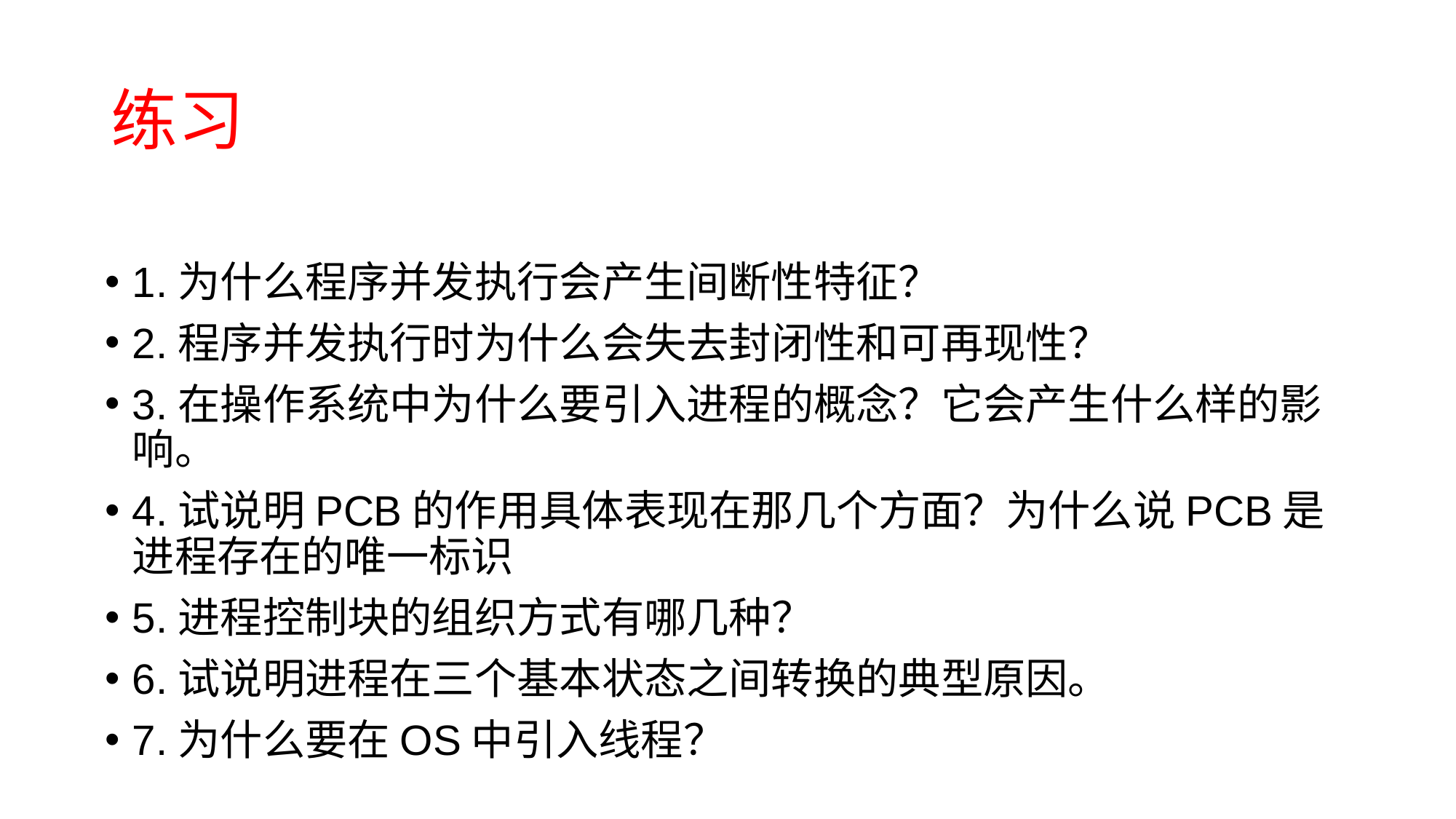

# 练习
1.为什么程序并发执行会产生间断性特征？
2.程序并发执行时为什么会失去封闭性和可再现性？
3.在操作系统中为什么要引入进程的概念？它会产生什么样的影响。
4.试说明PCB的作用具体表现在那几个方面？为什么说PCB是进程存在的唯一标识
5.进程控制块的组织方式有哪几种？
6.试说明进程在三个基本状态之间转换的典型原因。
7.为什么要在OS中引入线程？